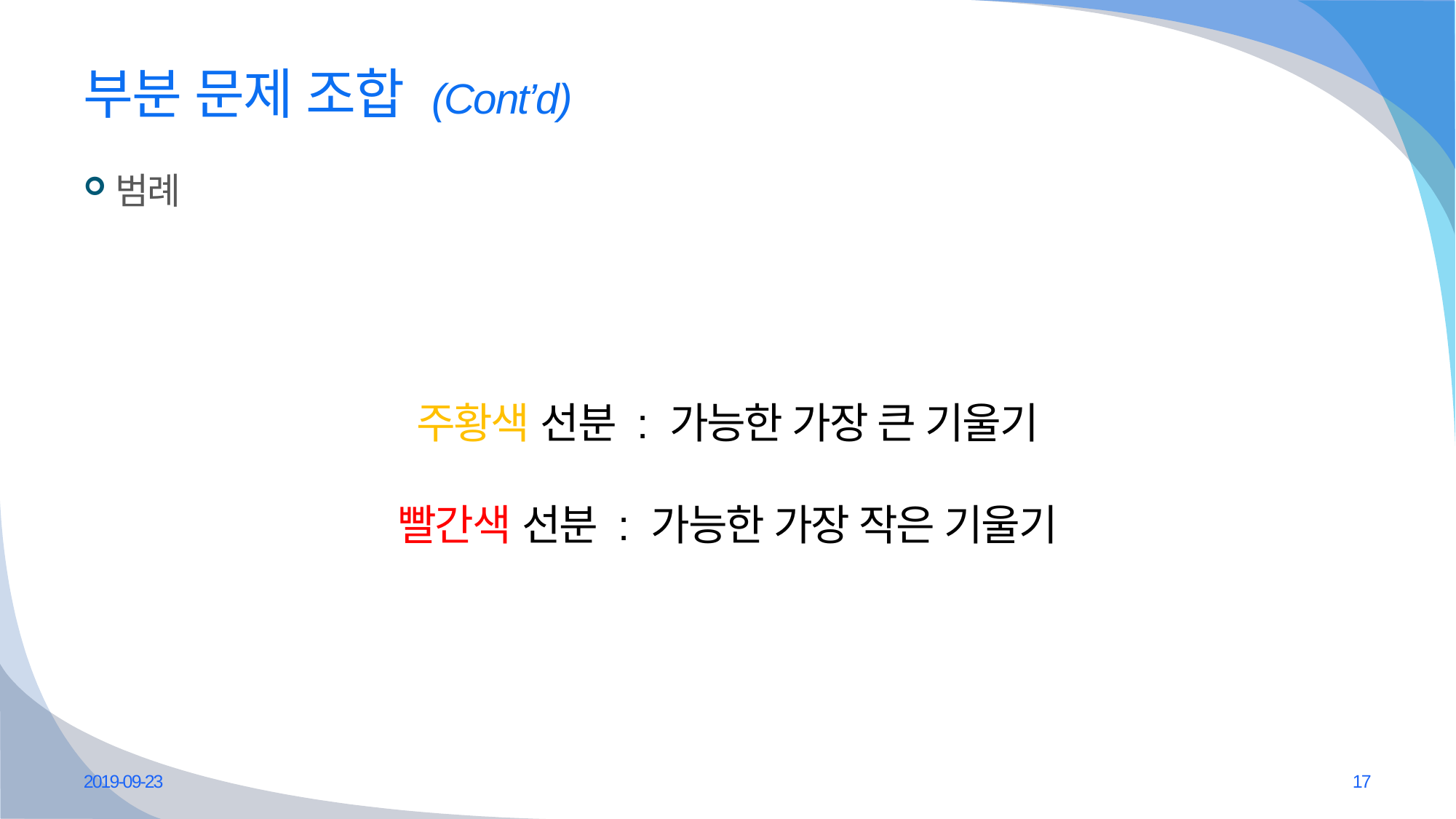

# 부분 문제 조합 (Cont’d)
범례
주황색 선분 : 가능한 가장 큰 기울기
빨간색 선분 : 가능한 가장 작은 기울기
2019-09-23
17